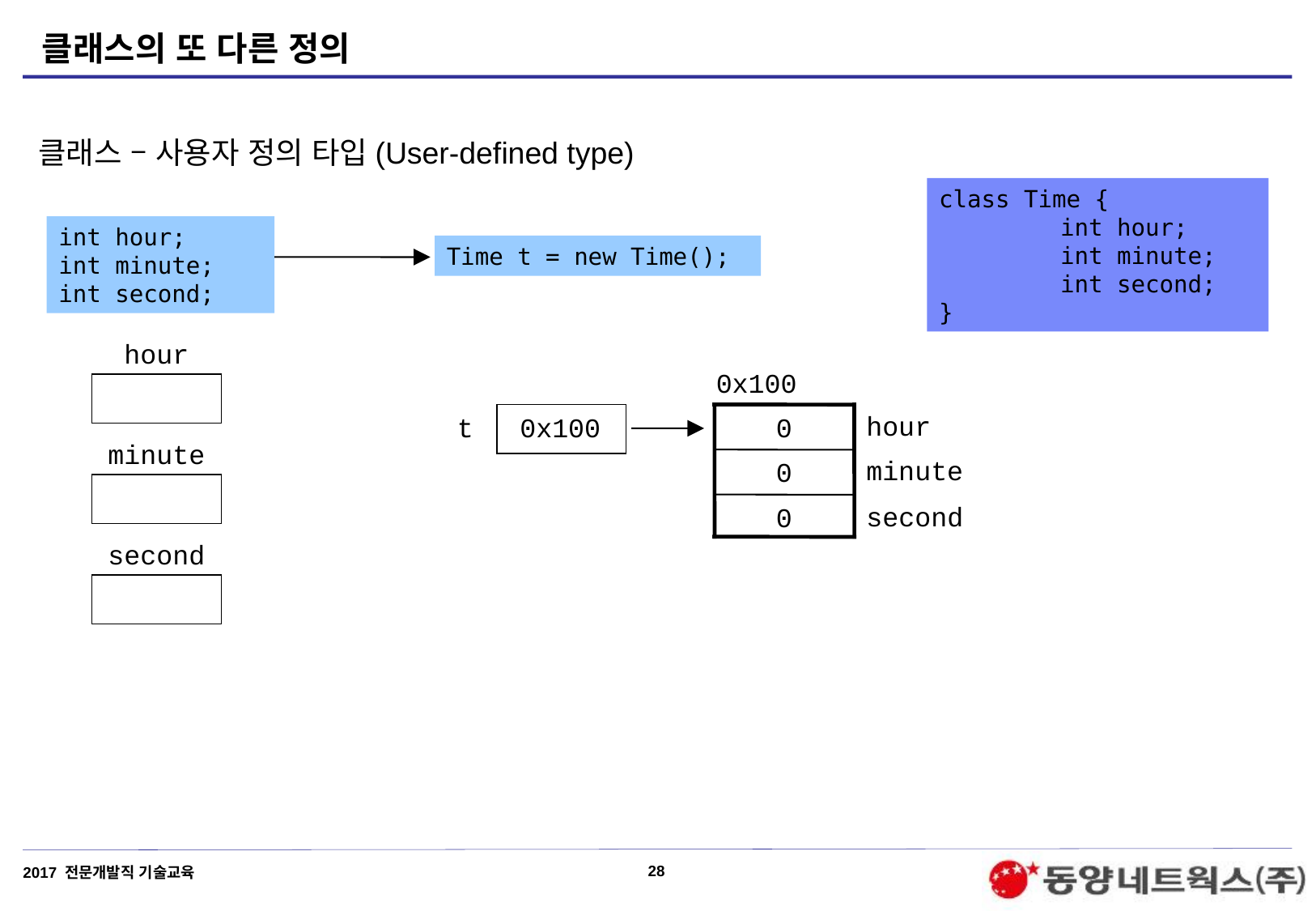

# 클래스의 또 다른 정의
클래스 – 사용자 정의 타입(User-defined type)

class Time {
	int hour;
	int minute;
	int second;
}
int hour;
int minute;
int second;
Time t = new Time();

hour
0x100
hour
0x100
0

t

minute
0

second
0

minute

second